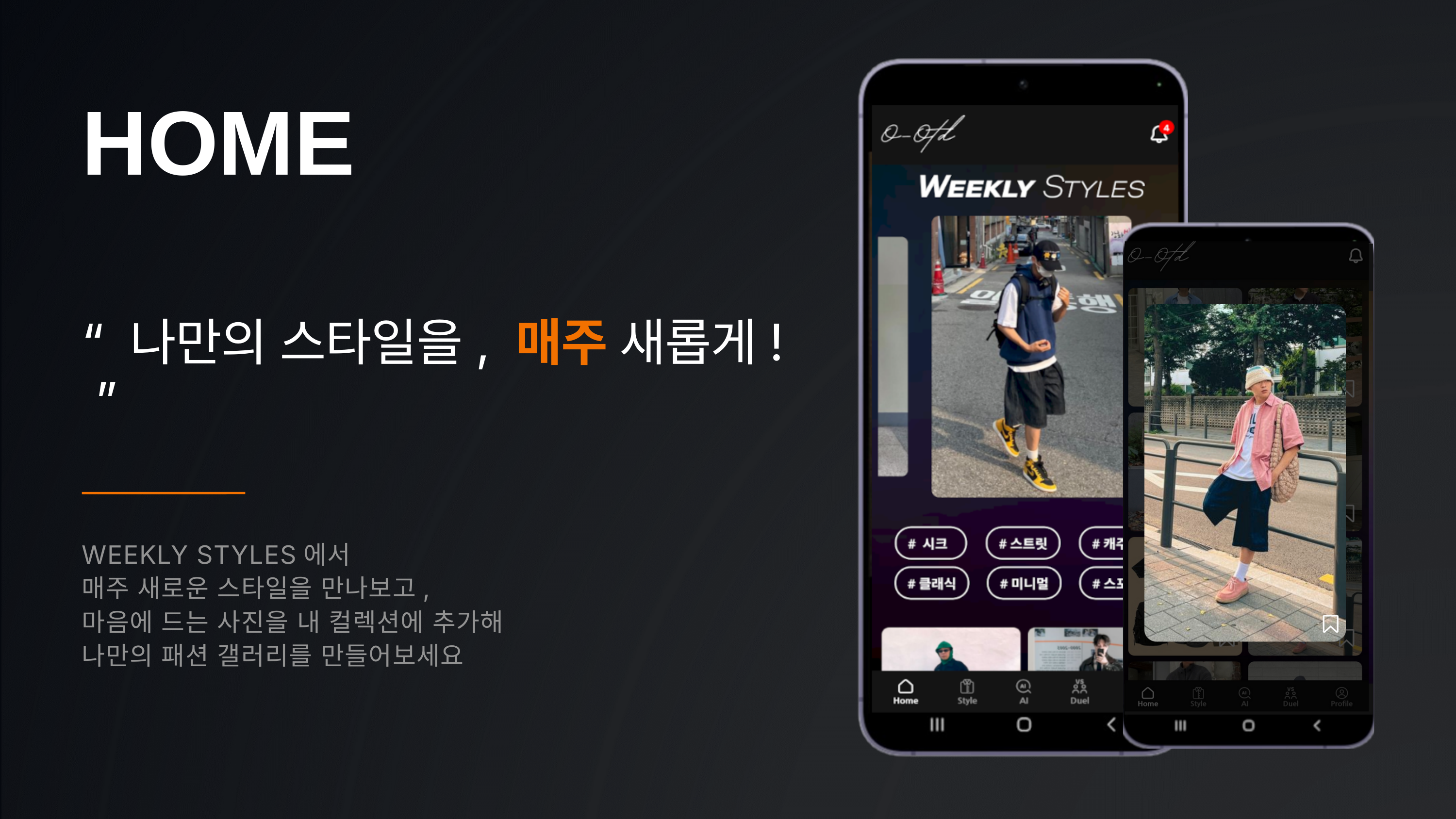

HOME

“ 나만의 스타일을, 매주 새롭게! ”

WEEKLY STYLES에서
매주 새로운 스타일을 만나보고,
마음에 드는 사진을 내 컬렉션에 추가해
나만의 패션 갤러리를 만들어보세요